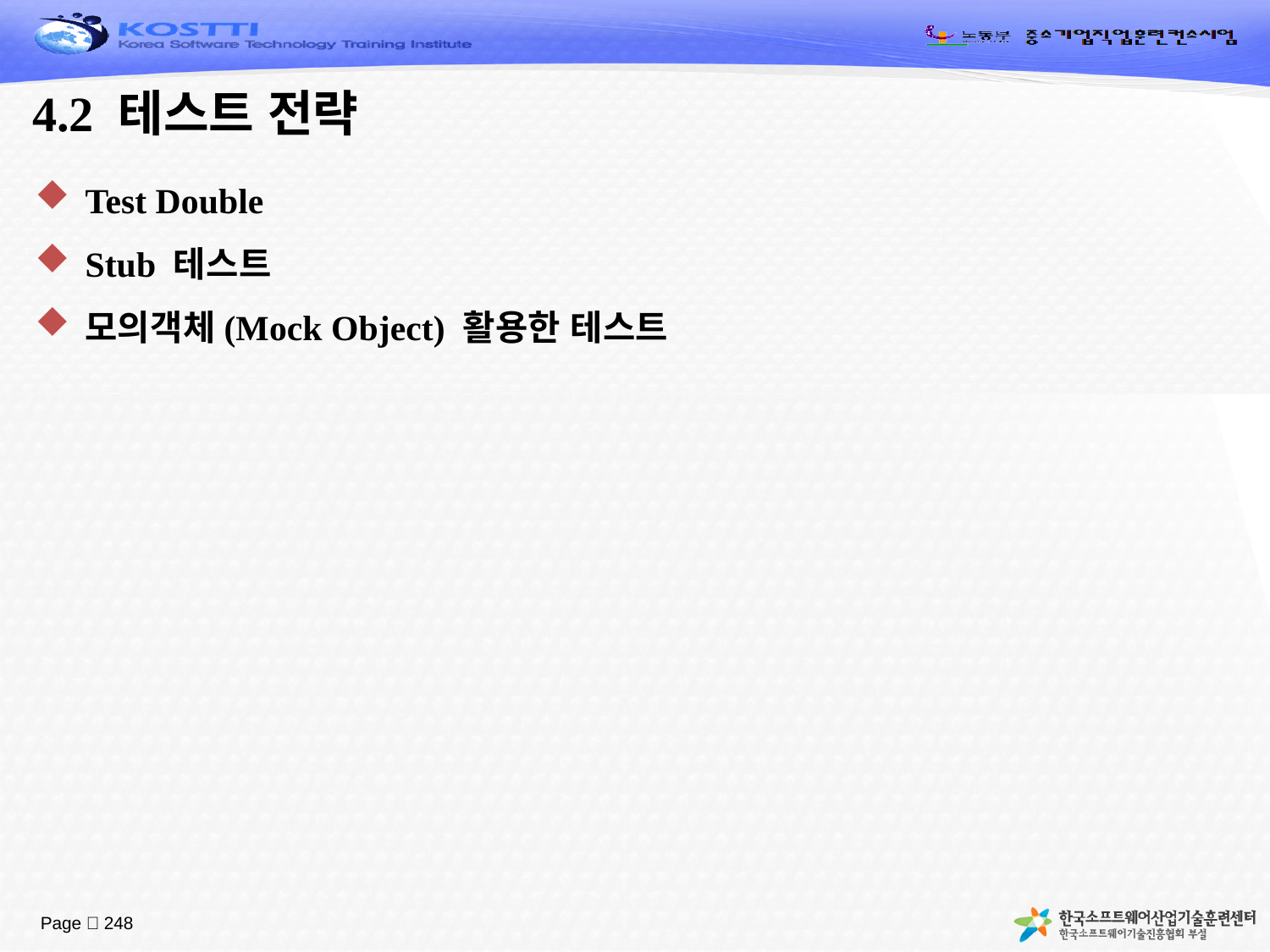

# 4.2 테스트 전략
Test Double
Stub 테스트
모의객체(Mock Object) 활용한 테스트